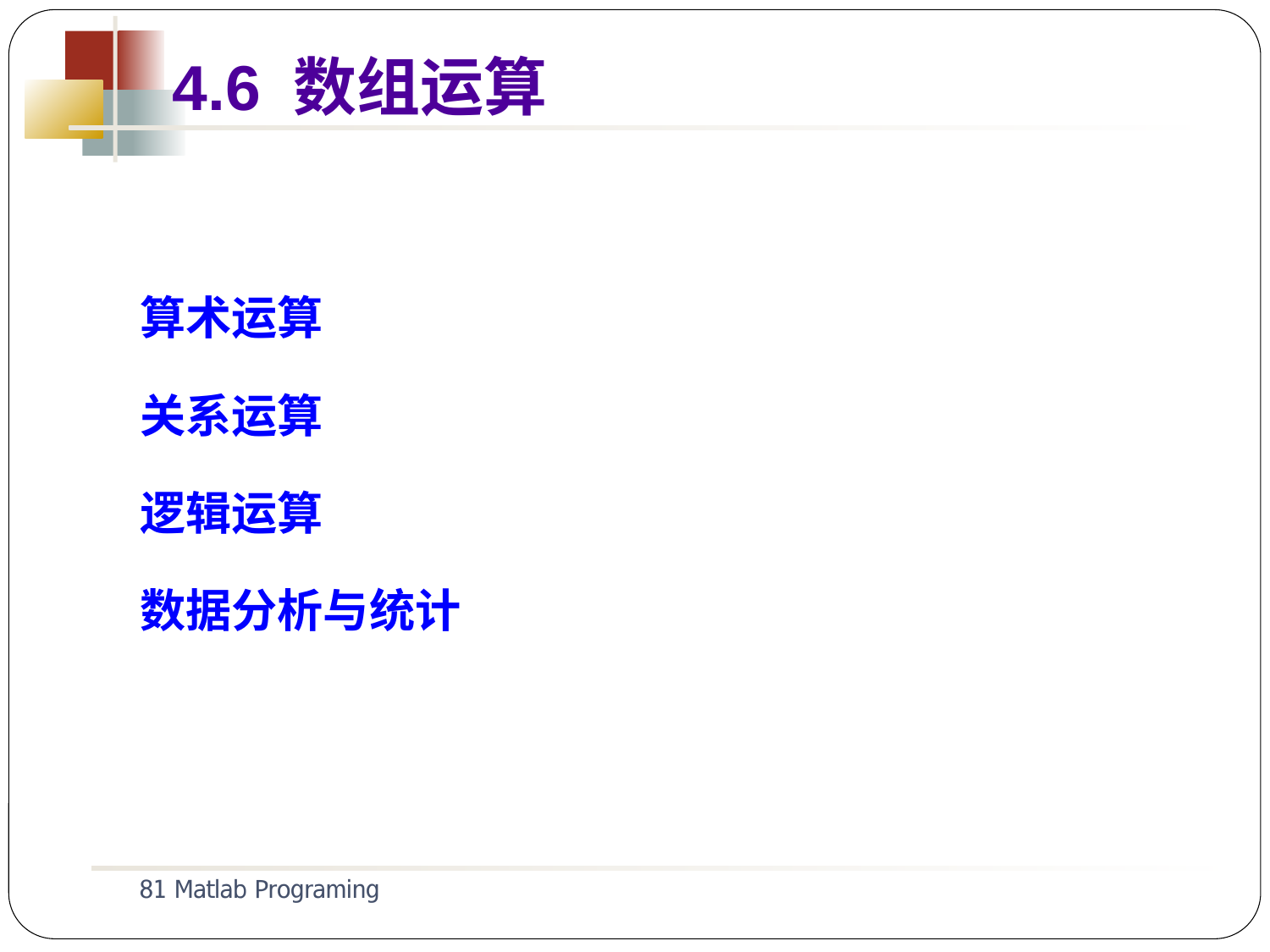

4.6 数组运算
算术运算
关系运算
逻辑运算
数据分析与统计
81 Matlab Programing